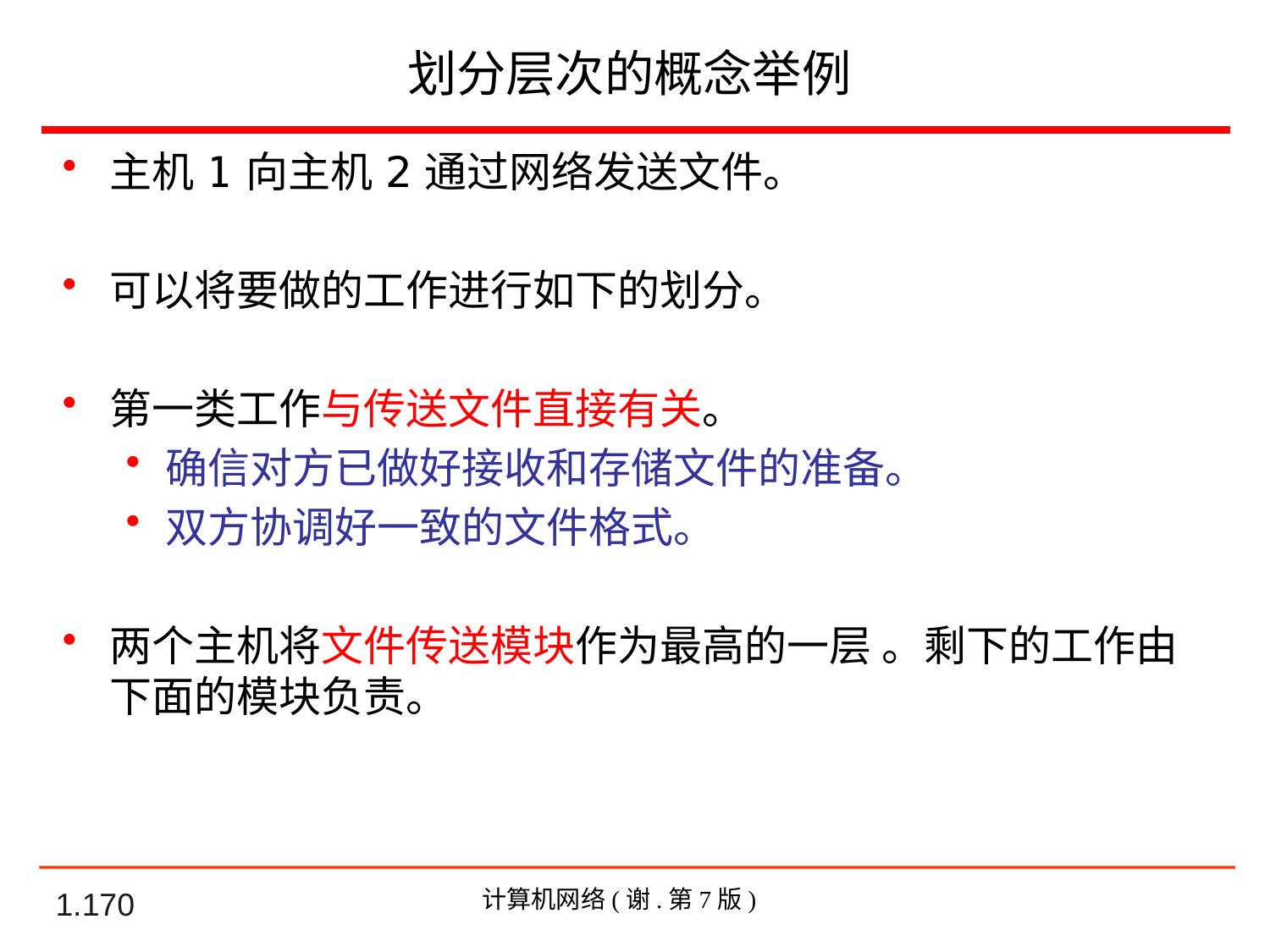

划分层次的概念举例
主机 1 向主机 2 通过网络发送文件。

可以将要做的工作进行如下的划分。

第一类工作与传送文件直接有关。
确信对方已做好接收和存储文件的准备。
双方协调好一致的文件格式。

两个主机将文件传送模块作为最高的一层 。剩下的工作由下面的模块负责。